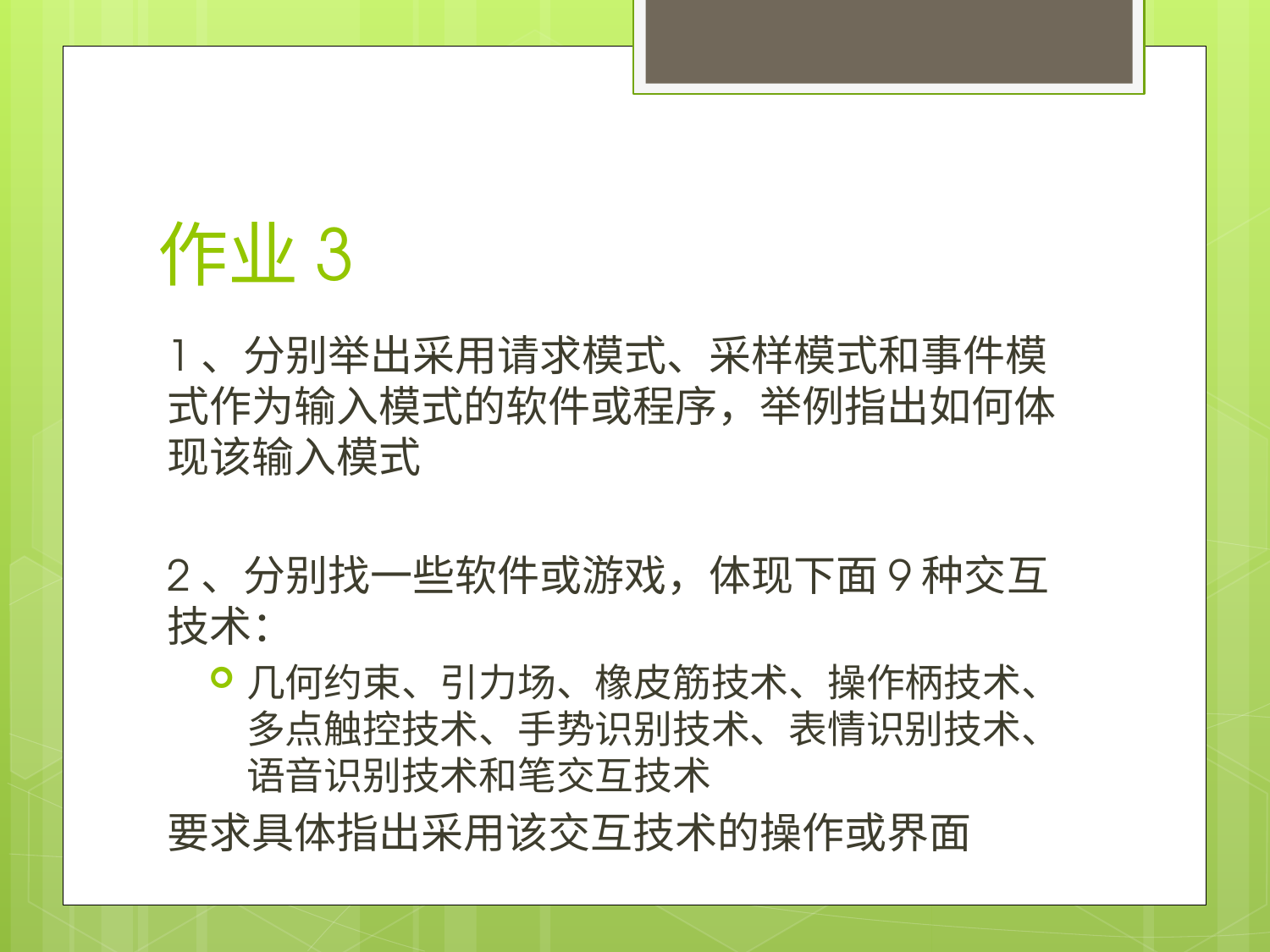

# 作业3
1、分别举出采用请求模式、采样模式和事件模式作为输入模式的软件或程序，举例指出如何体现该输入模式

2、分别找一些软件或游戏，体现下面9种交互技术：
几何约束、引力场、橡皮筋技术、操作柄技术、多点触控技术、手势识别技术、表情识别技术、语音识别技术和笔交互技术
要求具体指出采用该交互技术的操作或界面